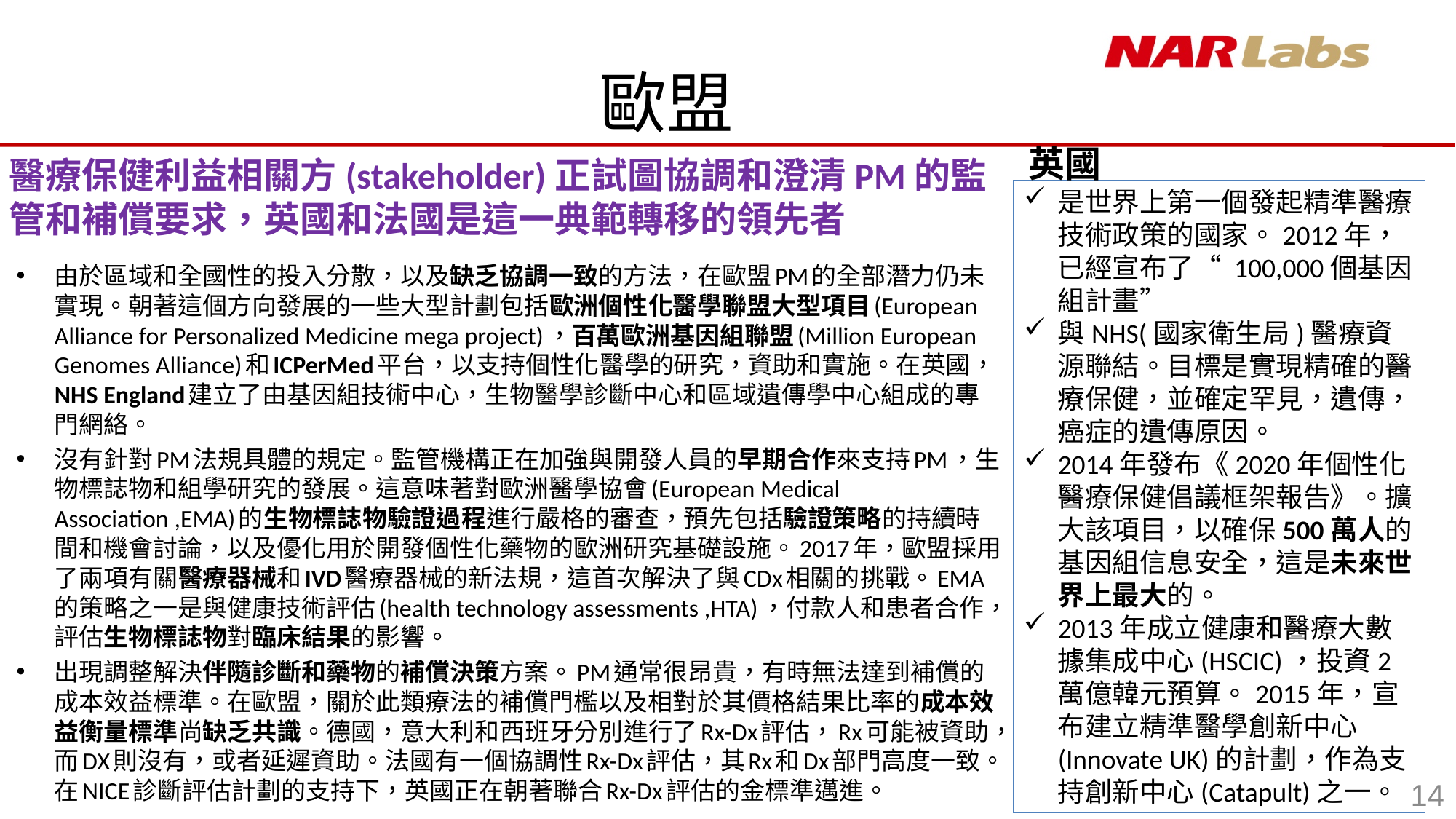

# 歐盟
英國
醫療保健利益相關方(stakeholder)正試圖協調和澄清PM的監管和補償要求，英國和法國是這一典範轉移的領先者
是世界上第一個發起精準醫療技術政策的國家。2012年，已經宣布了“ 100,000個基因組計畫”
與NHS(國家衛生局)醫療資源聯結。目標是實現精確的醫療保健，並確定罕見，遺傳，癌症的遺傳原因。
2014年發布《2020年個性化醫療保健倡議框架報告》。擴大該項目，以確保500萬人的基因組信息安全，這是未來世界上最大的。
2013年成立健康和醫療大數據集成中心(HSCIC)，投資2萬億韓元預算。2015年，宣布建立精準醫學創新中心(Innovate UK)的計劃，作為支持創新中心(Catapult)之一。
由於區域和全國性的投入分散，以及缺乏協調一致的方法，在歐盟PM的全部潛力仍未實現。朝著這個方向發展的一些大型計劃包括歐洲個性化醫學聯盟大型項目(European Alliance for Personalized Medicine mega project)，百萬歐洲基因組聯盟(Million European Genomes Alliance)和ICPerMed平台，以支持個性化醫學的研究，資助和實施。在英國，NHS England建立了由基因組技術中心，生物醫學診斷中心和區域遺傳學中心組成的專門網絡。
沒有針對PM法規具體的規定。監管機構正在加強與開發人員的早期合作來支持PM，生物標誌物和組學研究的發展。這意味著對歐洲醫學協會(European Medical Association ,EMA)的生物標誌物驗證過程進行嚴格的審查，預先包括驗證策略的持續時間和機會討論，以及優化用於開發個性化藥物的歐洲研究基礎設施。2017年，歐盟採用了兩項有關醫療器械和IVD醫療器械的新法規，這首次解決了與CDx相關的挑戰。EMA的策略之一是與健康技術評估(health technology assessments ,HTA)，付款人和患者合作，評估生物標誌物對臨床結果的影響。
出現調整解決伴隨診斷和藥物的補償決策方案。PM通常很昂貴，有時無法達到補償的成本效益標準。在歐盟，關於此類療法的補償門檻以及相對於其價格結果比率的成本效益衡量標準尚缺乏共識。德國，意大利和西班牙分別進行了Rx-Dx評估，Rx可能被資助，而DX則沒有，或者延遲資助。法國有一個協調性Rx-Dx評估，其Rx和Dx部門高度一致。在NICE診斷評估計劃的支持下，英國正在朝著聯合Rx-Dx評估的金標準邁進。
14